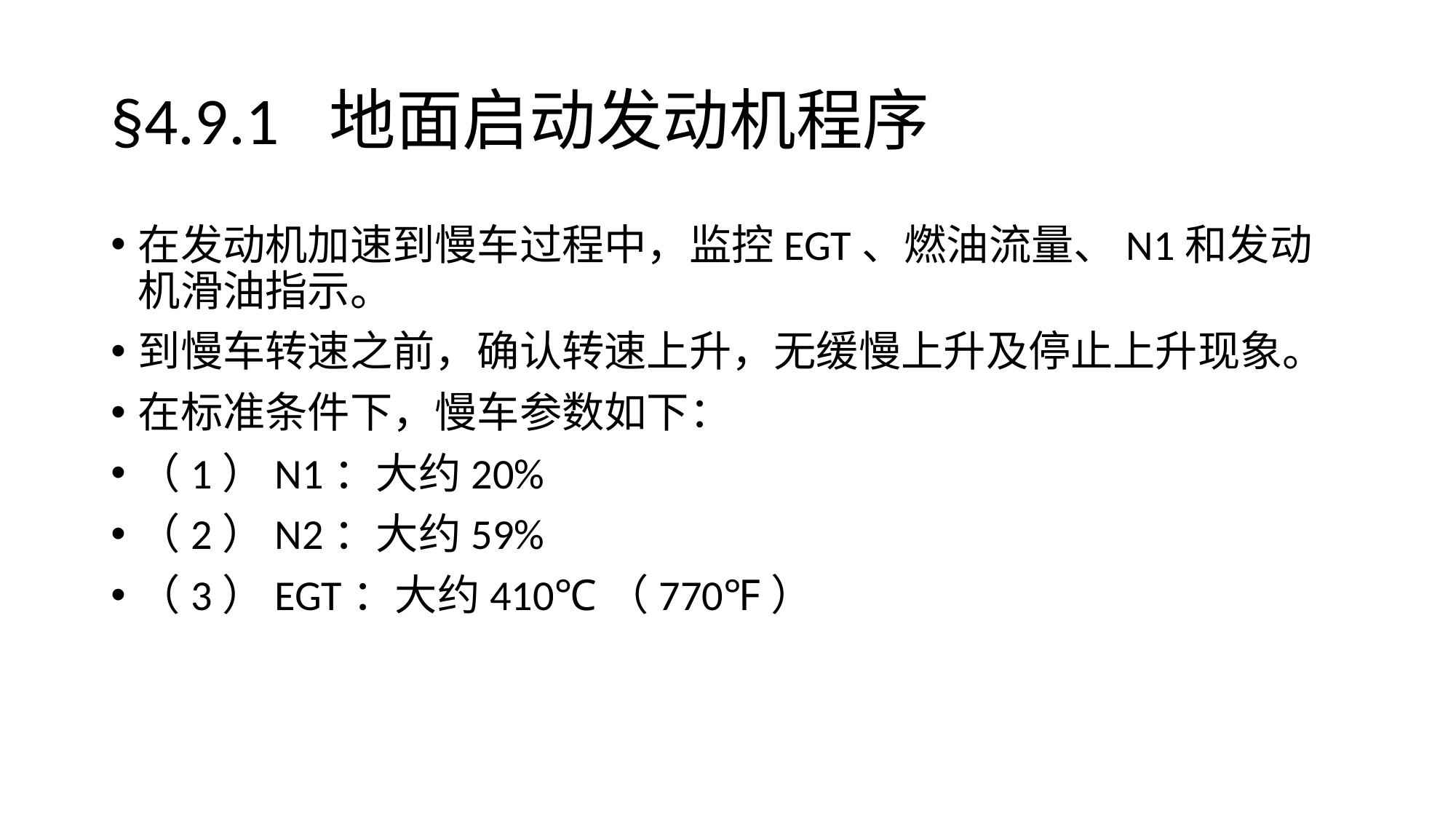

# §4.9.1	地面启动发动机程序
在发动机加速到慢车过程中，监控EGT、燃油流量、N1和发动机滑油指示。
到慢车转速之前，确认转速上升，无缓慢上升及停止上升现象。
在标准条件下，慢车参数如下：
（1）N1：大约20%
（2）N2：大约59%
（3）EGT：大约410℃（770℉）